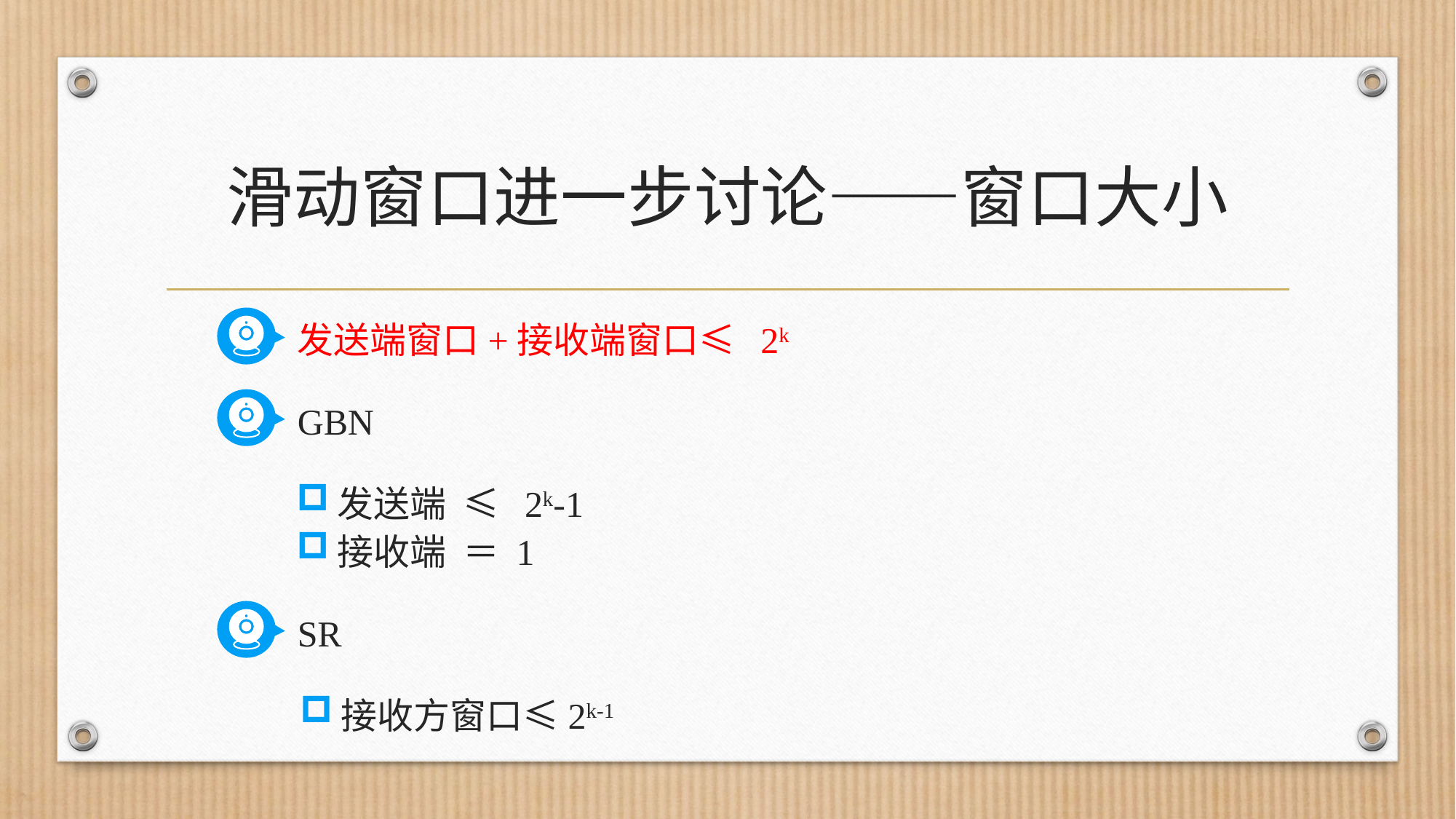

# 滑动窗口进一步讨论——窗口大小

发送端窗口+接收端窗口≤  2k

GBN
发送端  ≤  2k-1
接收端  ＝ 1

SR
接收方窗口≤2k-1